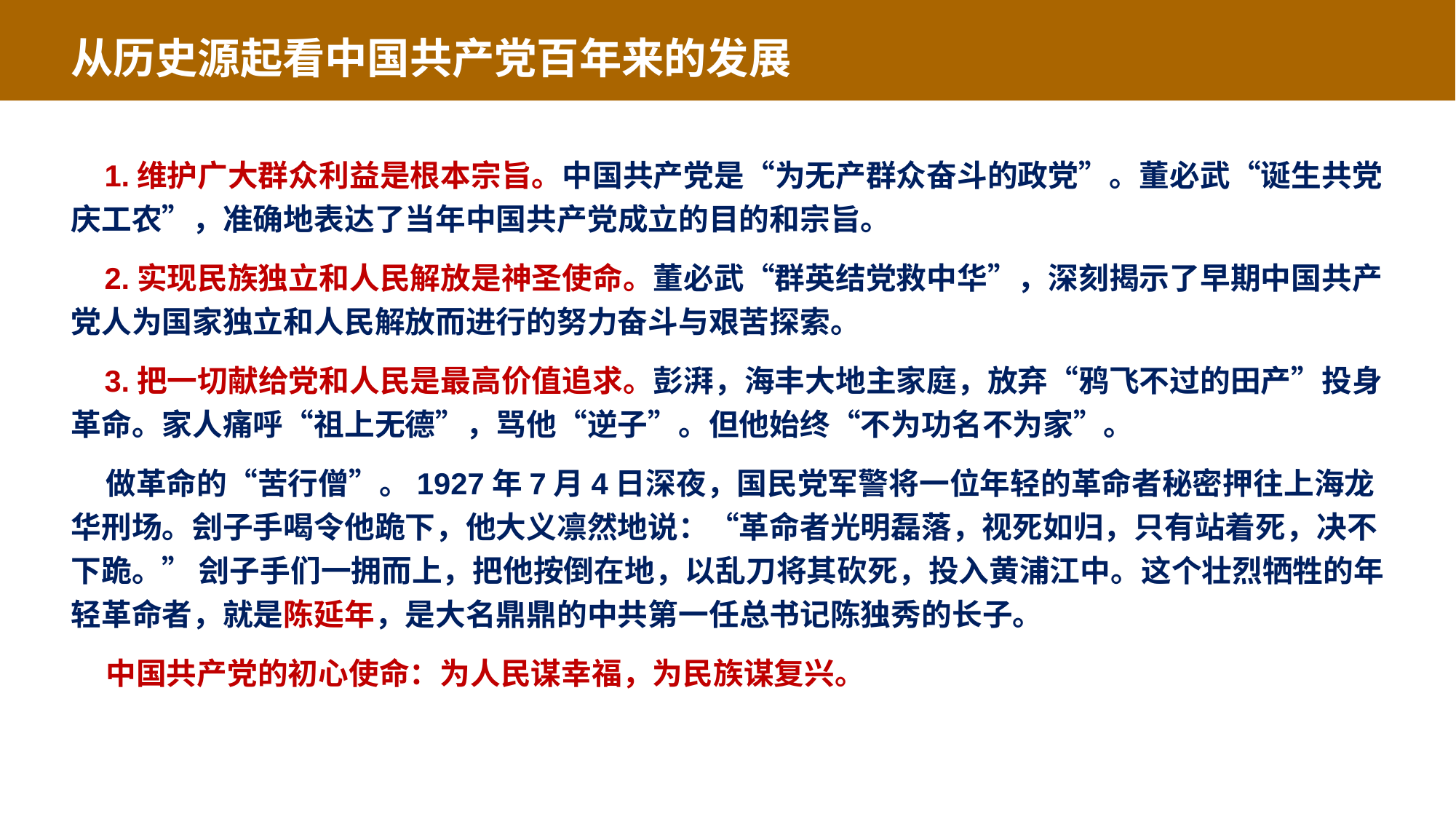

从历史源起看中国共产党百年来的发展
    1.维护广大群众利益是根本宗旨。中国共产党是“为无产群众奋斗的政党”。董必武“诞生共党庆工农”，准确地表达了当年中国共产党成立的目的和宗旨。
    2.实现民族独立和人民解放是神圣使命。董必武“群英结党救中华”，深刻揭示了早期中国共产党人为国家独立和人民解放而进行的努力奋斗与艰苦探索。
    3.把一切献给党和人民是最高价值追求。彭湃，海丰大地主家庭，放弃“鸦飞不过的田产”投身革命。家人痛呼“祖上无德”，骂他“逆子”。但他始终“不为功名不为家”。
    做革命的“苦行僧”。1927年7月4日深夜，国民党军警将一位年轻的革命者秘密押往上海龙华刑场。刽子手喝令他跪下，他大义凛然地说：“革命者光明磊落，视死如归，只有站着死，决不下跪。” 刽子手们一拥而上，把他按倒在地，以乱刀将其砍死，投入黄浦江中。这个壮烈牺牲的年轻革命者，就是陈延年，是大名鼎鼎的中共第一任总书记陈独秀的长子。
    中国共产党的初心使命：为人民谋幸福，为民族谋复兴。